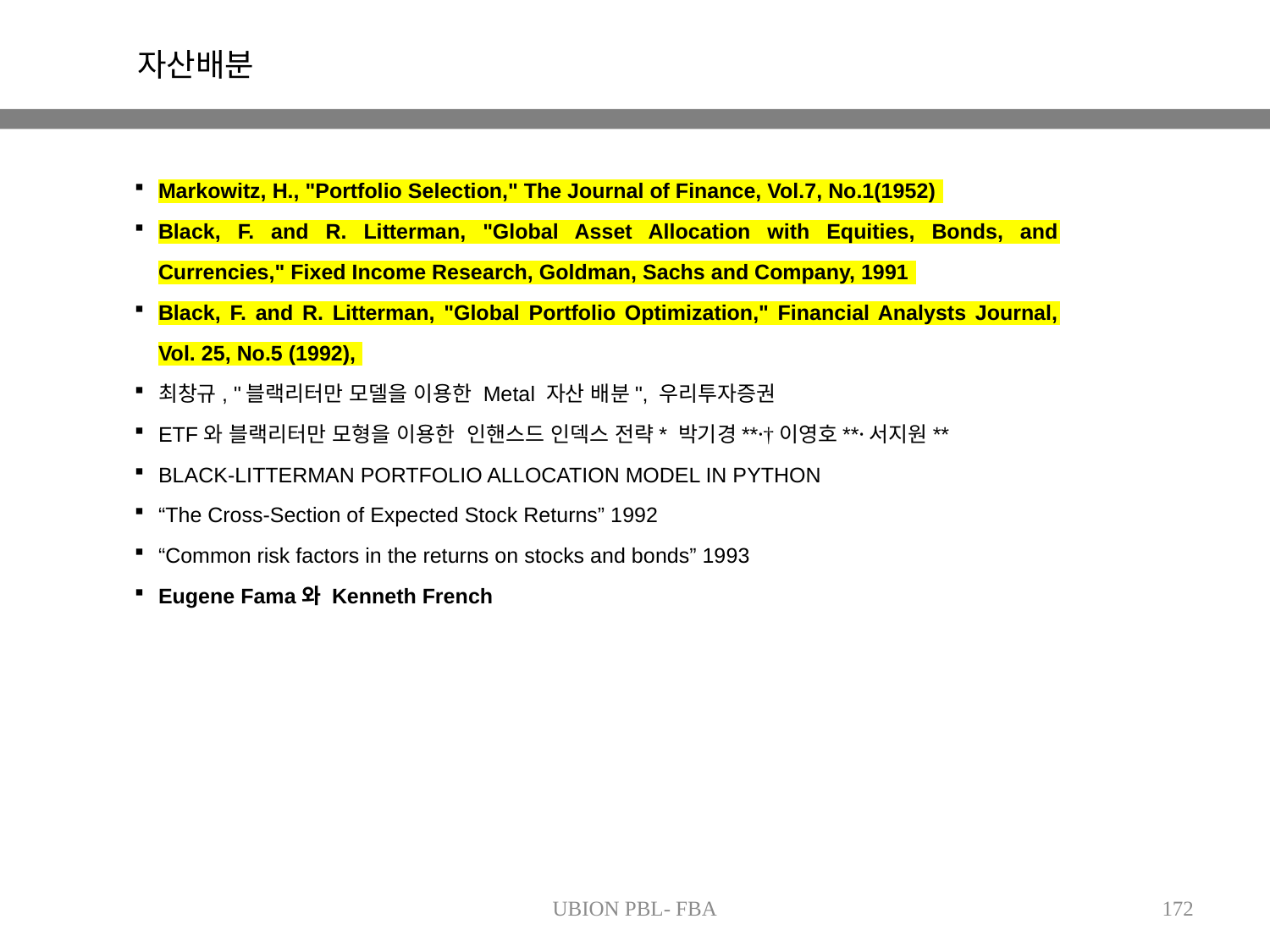

자산배분

Markowitz, H., "Portfolio Selection," The Journal of Finance, Vol.7, No.1(1952)
Black, F. and R. Litterman, "Global Asset Allocation with Equities, Bonds, and Currencies," Fixed Income Research, Goldman, Sachs and Company, 1991
Black, F. and R. Litterman, "Global Portfolio Optimization," Financial Analysts Journal, Vol. 25, No.5 (1992),
최창규, "블랙리터만 모델을 이용한 Metal 자산 배분", 우리투자증권
ETF와 블랙리터만 모형을 이용한  인핸스드 인덱스 전략* 박기경**․†이영호**․서지원**
BLACK-LITTERMAN PORTFOLIO ALLOCATION MODEL IN PYTHON
“The Cross-Section of Expected Stock Returns” 1992
“Common risk factors in the returns on stocks and bonds” 1993
Eugene Fama와 Kenneth French
UBION PBL- FBA
172